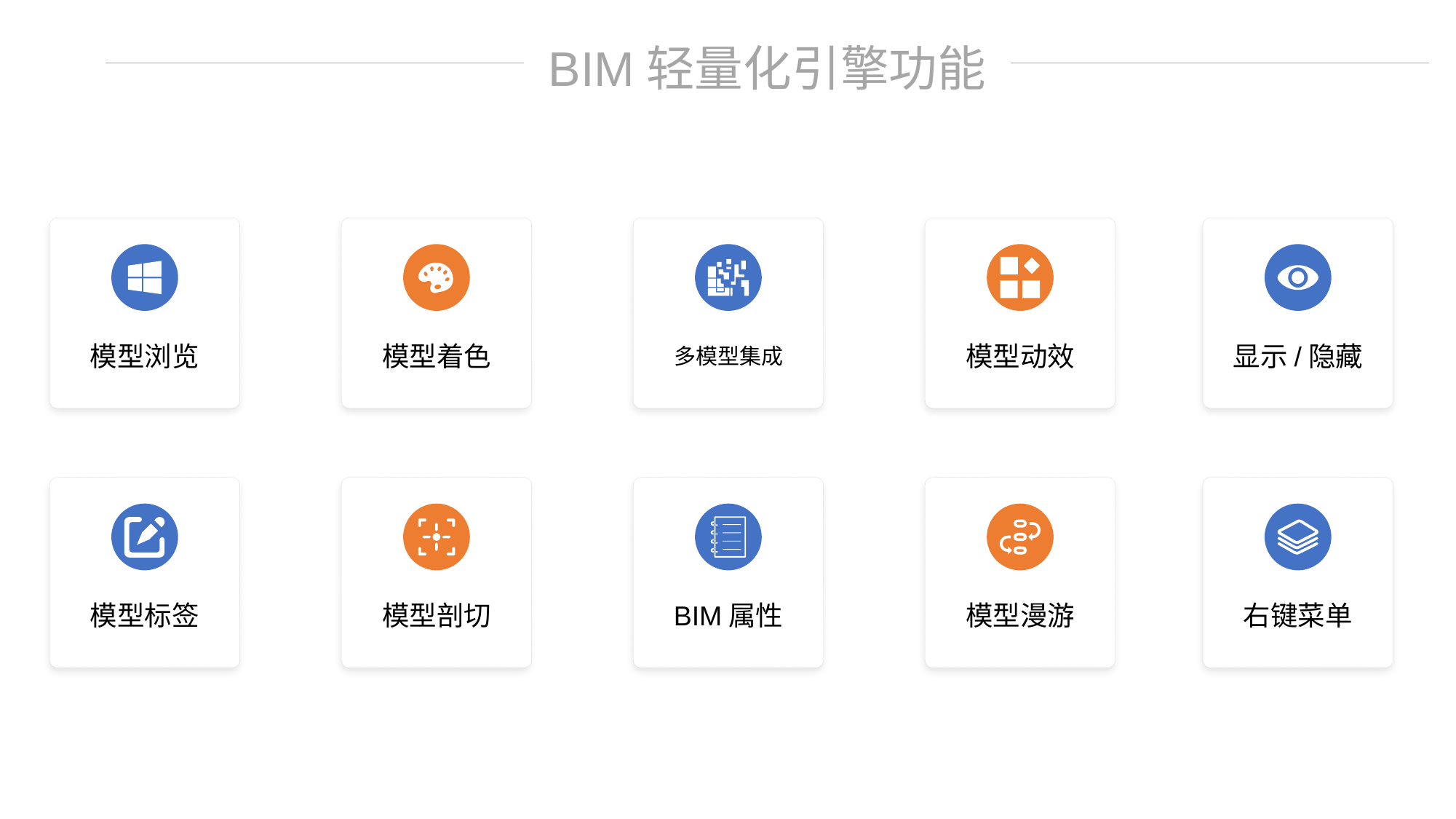

BIM轻量化引擎功能

模型浏览

模型着色

多模型集成

模型动效

显示/隐藏

模型标签

模型剖切

BIM属性

模型漫游

右键菜单